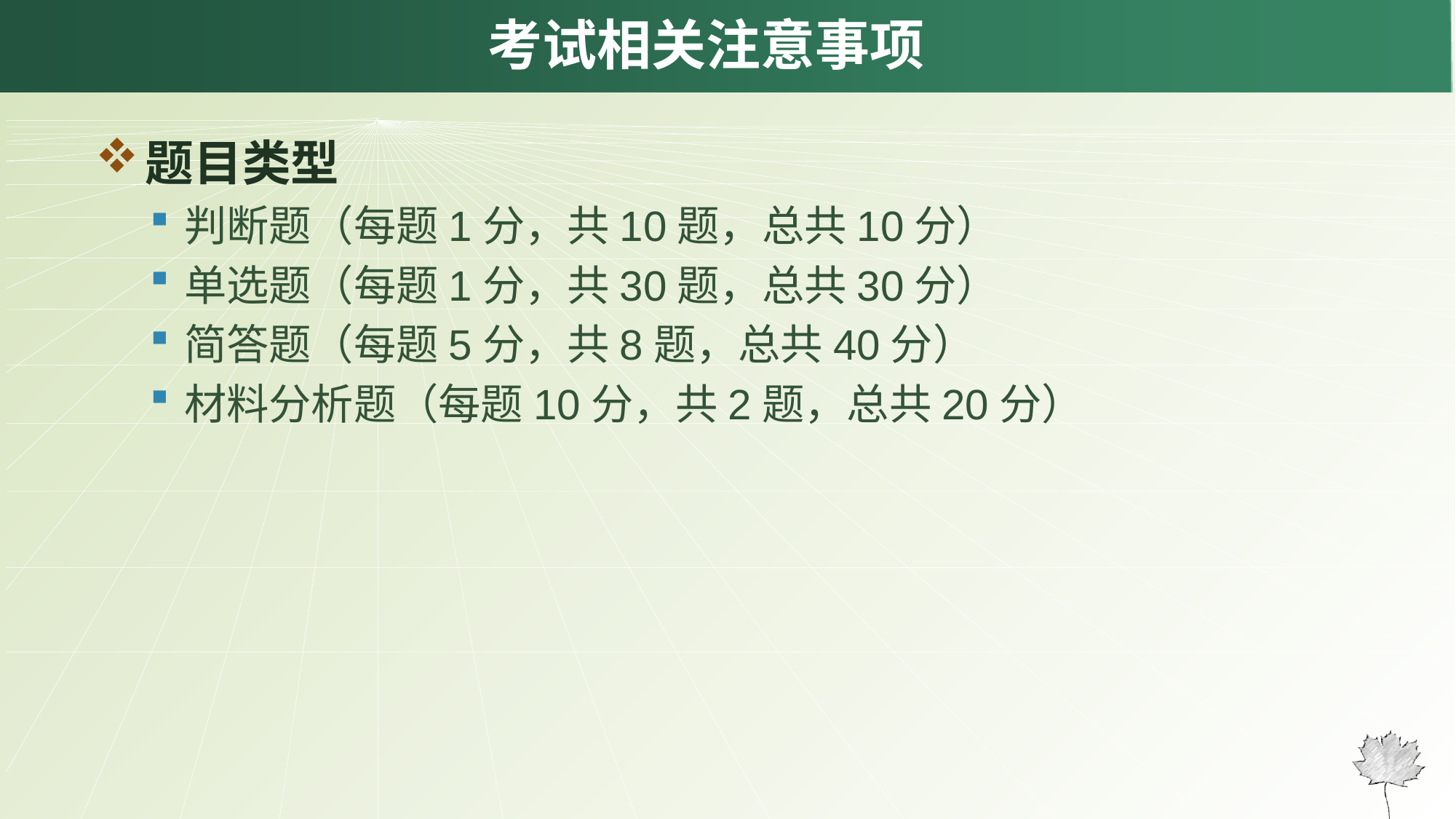

考试相关注意事项
题目类型
判断题（每题1分，共10题，总共10分）
单选题（每题1分，共30题，总共30分）
简答题（每题5分，共8题，总共40分）
材料分析题（每题10分，共2题，总共20分）